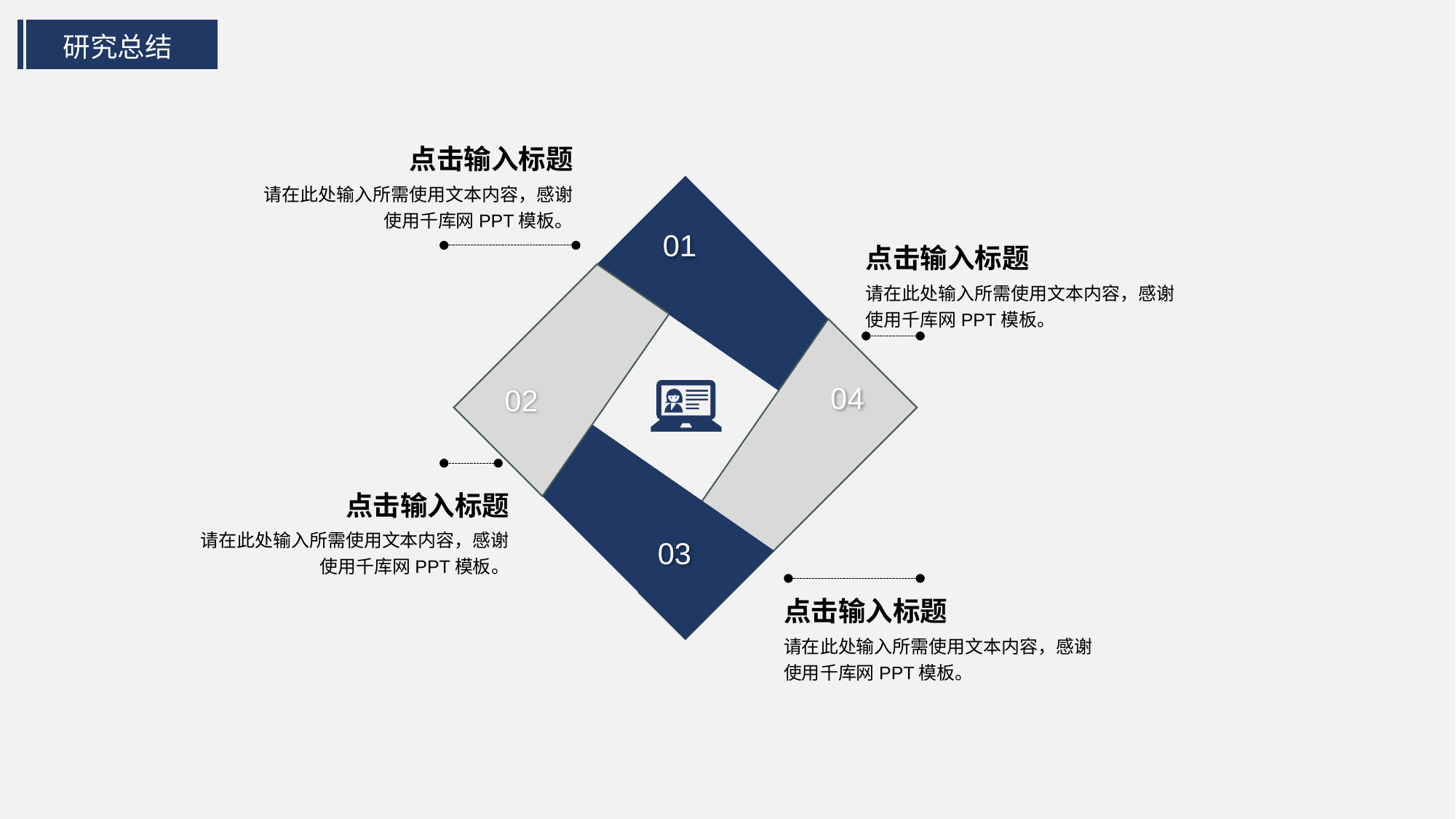

研究总结
点击输入标题
请在此处输入所需使用文本内容，感谢使用千库网PPT模板。
01

04
02

03
点击输入标题
请在此处输入所需使用文本内容，感谢使用千库网PPT模板。
点击输入标题
请在此处输入所需使用文本内容，感谢使用千库网PPT模板。
点击输入标题
请在此处输入所需使用文本内容，感谢使用千库网PPT模板。